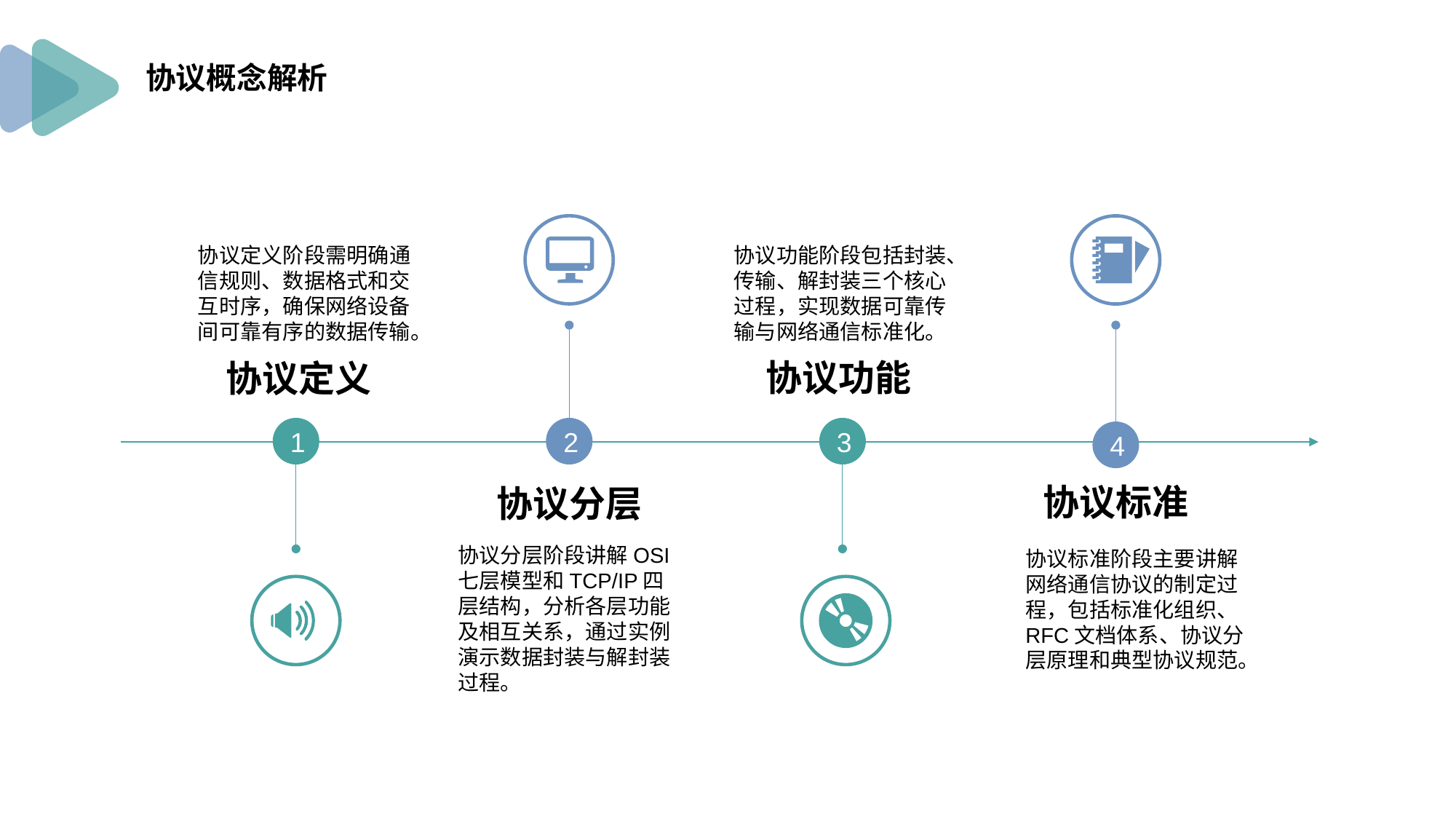

协议概念解析

协议定义阶段需明确通信规则、数据格式和交互时序，确保网络设备间可靠有序的数据传输。

协议功能阶段包括封装、传输、解封装三个核心过程，实现数据可靠传输与网络通信标准化。

协议功能
协议定义
2
3
1
4
协议标准
协议分层
协议分层阶段讲解OSI七层模型和TCP/IP四层结构，分析各层功能及相互关系，通过实例演示数据封装与解封装过程。
协议标准阶段主要讲解网络通信协议的制定过程，包括标准化组织、RFC文档体系、协议分层原理和典型协议规范。